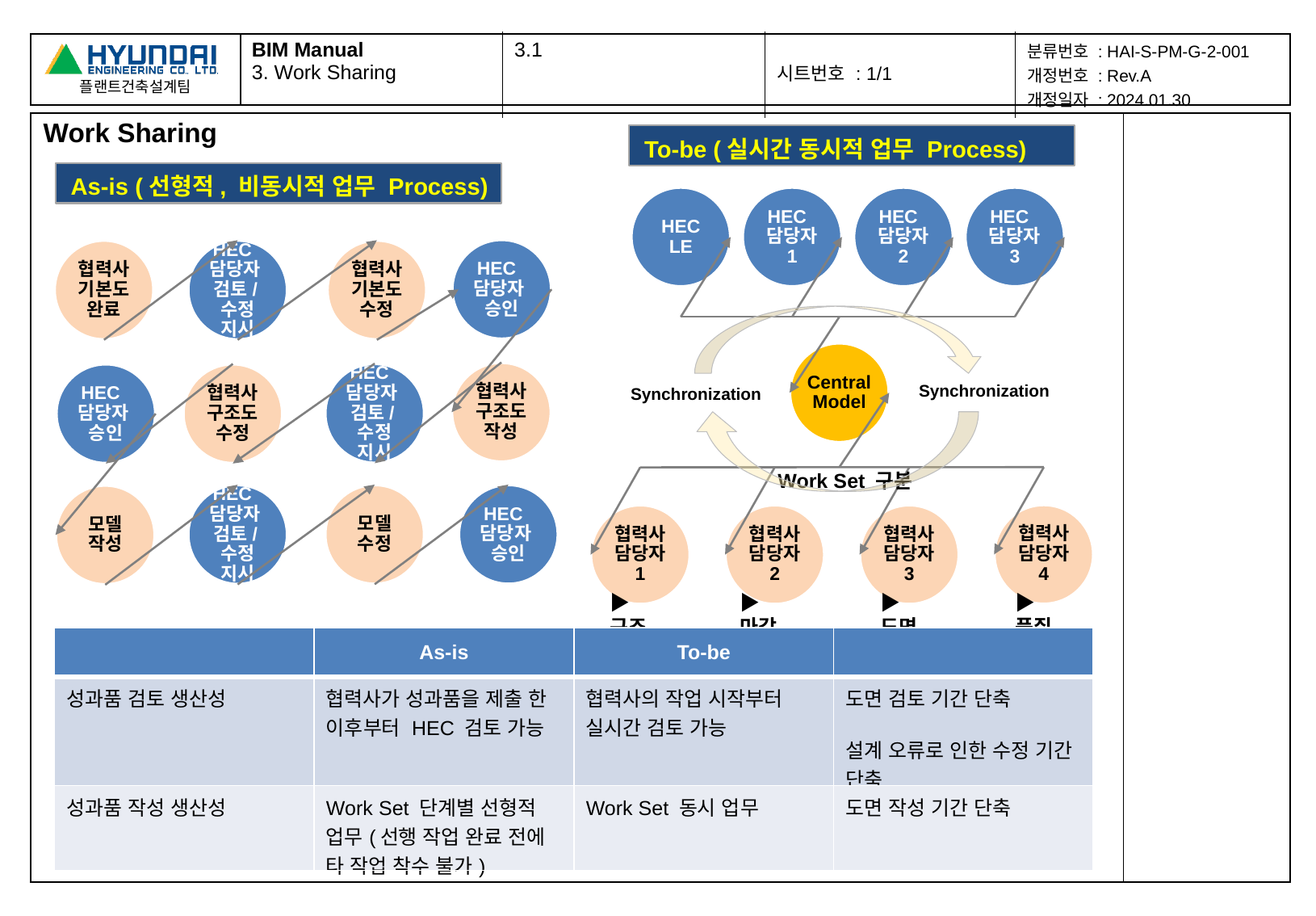

| BIM Manual 3. Work Sharing | 3.1 | 시트번호 : 1/1 | 분류번호 : HAI-S-PM-G-2-001 개정번호 : Rev.A 개정일자 : 2024.01.30 |
| --- | --- | --- | --- |
| Work Sharing |  |
| --- | --- |
To-be (실시간 동시적 업무 Process)
As-is (선형적, 비동시적 업무 Process)
HEC   담당자 3
HEC LE
HEC   담당자 1
HEC   담당자 2
HEC   담당자  승인
협력사 기본도 완료
HEC   담당자  검토/수정 지시
협력사 기본도 수정

Central Model
협력사 구조도 작성
HEC   담당자  검토/수정 지시
HEC   담당자  승인
협력사 구조도 수정
Synchronization
Synchronization

Work Set 구분
HEC   담당자  승인
모델 수정
HEC   담당자  검토/수정 지시
모델 작성
협력사 담당자 4
협력사 담당자 3
협력사 담당자 1
협력사 담당자 2
▶구조
▶마감
▶도면
▶품질
|  | As-is | To-be |  |
| --- | --- | --- | --- |
| 성과품 검토 생산성 | 협력사가 성과품을 제출 한 이후부터 HEC 검토 가능 | 협력사의 작업 시작부터 실시간 검토 가능 | 도면 검토 기간 단축 설계 오류로 인한 수정 기간 단축 |
| 성과품 작성 생산성 | Work Set 단계별 선형적 업무(선행 작업 완료 전에 타 작업 착수 불가) | Work Set 동시 업무 | 도면 작성 기간 단축 |